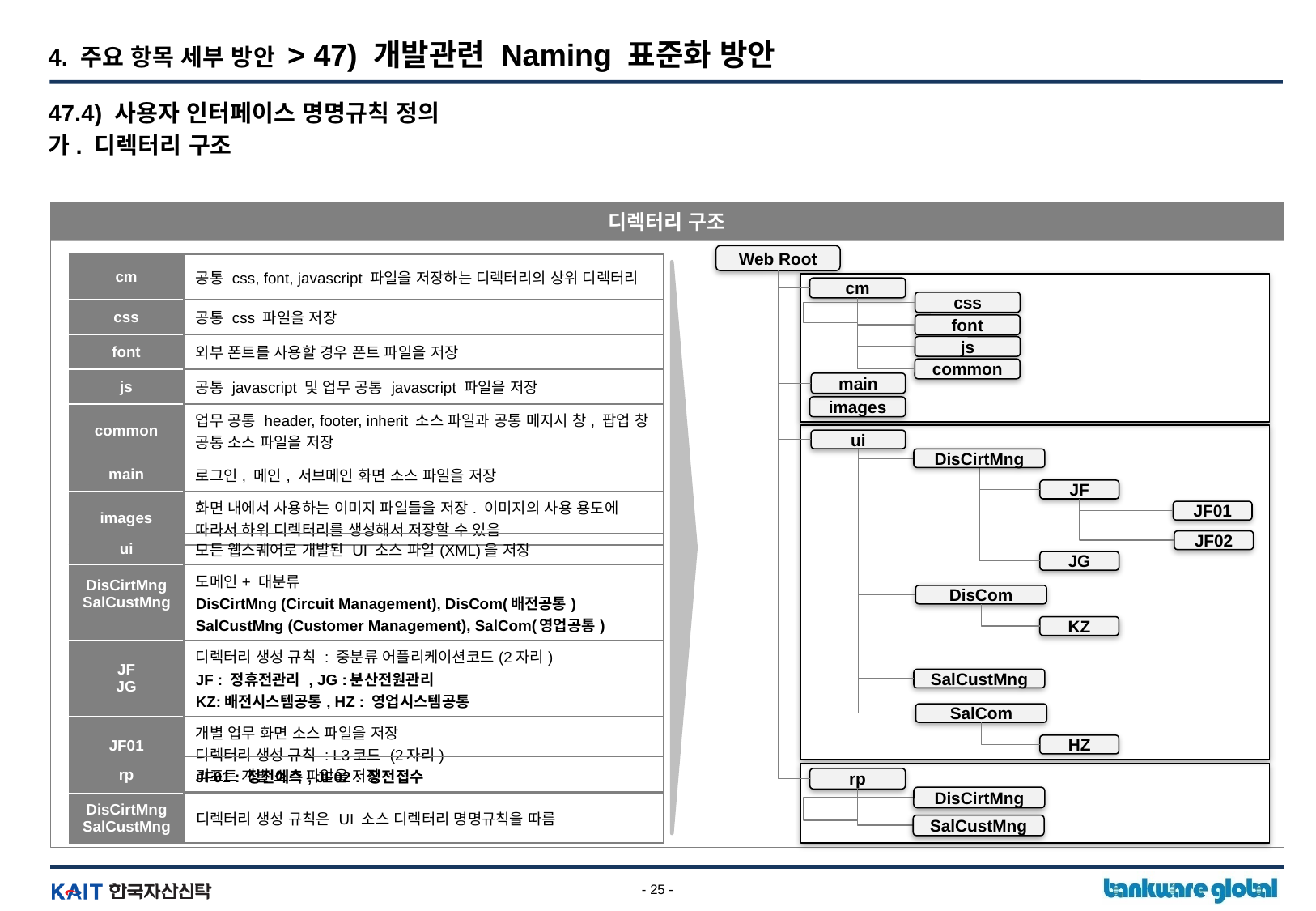

4. 주요 항목 세부 방안 > 47) 개발관련 Naming 표준화 방안
47.4) 사용자 인터페이스 명명규칙 정의
가. 디렉터리 구조

디렉터리 구조
Web Root

cm
css
font
js
common
main
images

ui
DisCirtMng
JF
JF01
JF02
JG
DisCom
KZ
SalCustMng
SalCom
HZ

rp
DisCirtMng
SalCustMng
| cm | 공통 css, font, javascript 파일을 저장하는 디렉터리의 상위 디렉터리 |
| --- | --- |
| css | 공통 css 파일을 저장 |
| font | 외부 폰트를 사용할 경우 폰트 파일을 저장 |
| js | 공통 javascript 및 업무 공통 javascript 파일을 저장 |
| common | 업무 공통 header, footer, inherit 소스 파일과 공통 메지시 창, 팝업 창 공통 소스 파일을 저장 |
| main | 로그인, 메인, 서브메인 화면 소스 파일을 저장 |
| images | 화면 내에서 사용하는 이미지 파일들을 저장. 이미지의 사용 용도에 따라서 하위 디렉터리를 생성해서 저장할 수 있음 |
| ui | 모든 웹스퀘어로 개발된 UI 소스 파일(XML)을 저장 |
| --- | --- |
| DisCirtMng SalCustMng | 도메인+ 대분류 DisCirtMng (Circuit Management), DisCom(배전공통) SalCustMng (Customer Management), SalCom(영업공통) |
| JF JG | 디렉터리 생성 규칙 : 중분류 어플리케이션코드(2자리) JF : 정휴전관리 , JG :분산전원관리 KZ:배전시스템공통, HZ : 영업시스템공통 |
| JF01 JF02 | 개별 업무 화면 소스 파일을 저장 디렉터리 생성 규칙 : L3코드 (2자리) JF01 : 정전예측, JF02 : 정전접수 |

| rp | 리포트 개발 소스 파일을 저장 |
| --- | --- |
| DisCirtMng SalCustMng | 디렉터리 생성 규칙은 UI 소스 디렉터리 명명규칙을 따름 |